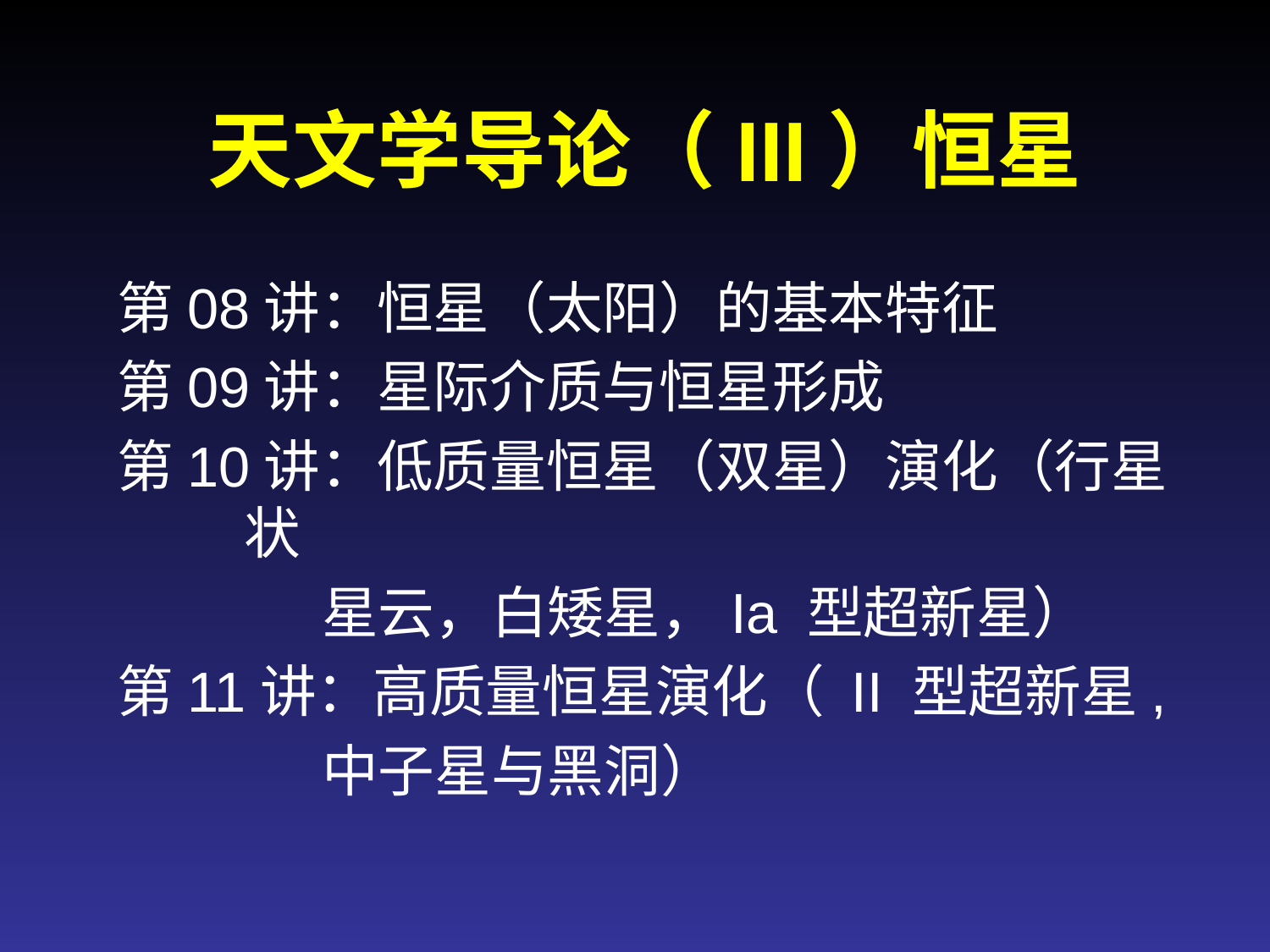

# 天文学导论（III）恒星
第08讲：恒星（太阳）的基本特征
第09讲：星际介质与恒星形成
第10讲：低质量恒星（双星）演化（行星状
               星云，白矮星，Ia 型超新星）
第11讲：高质量恒星演化（ II 型超新星,
               中子星与黑洞）